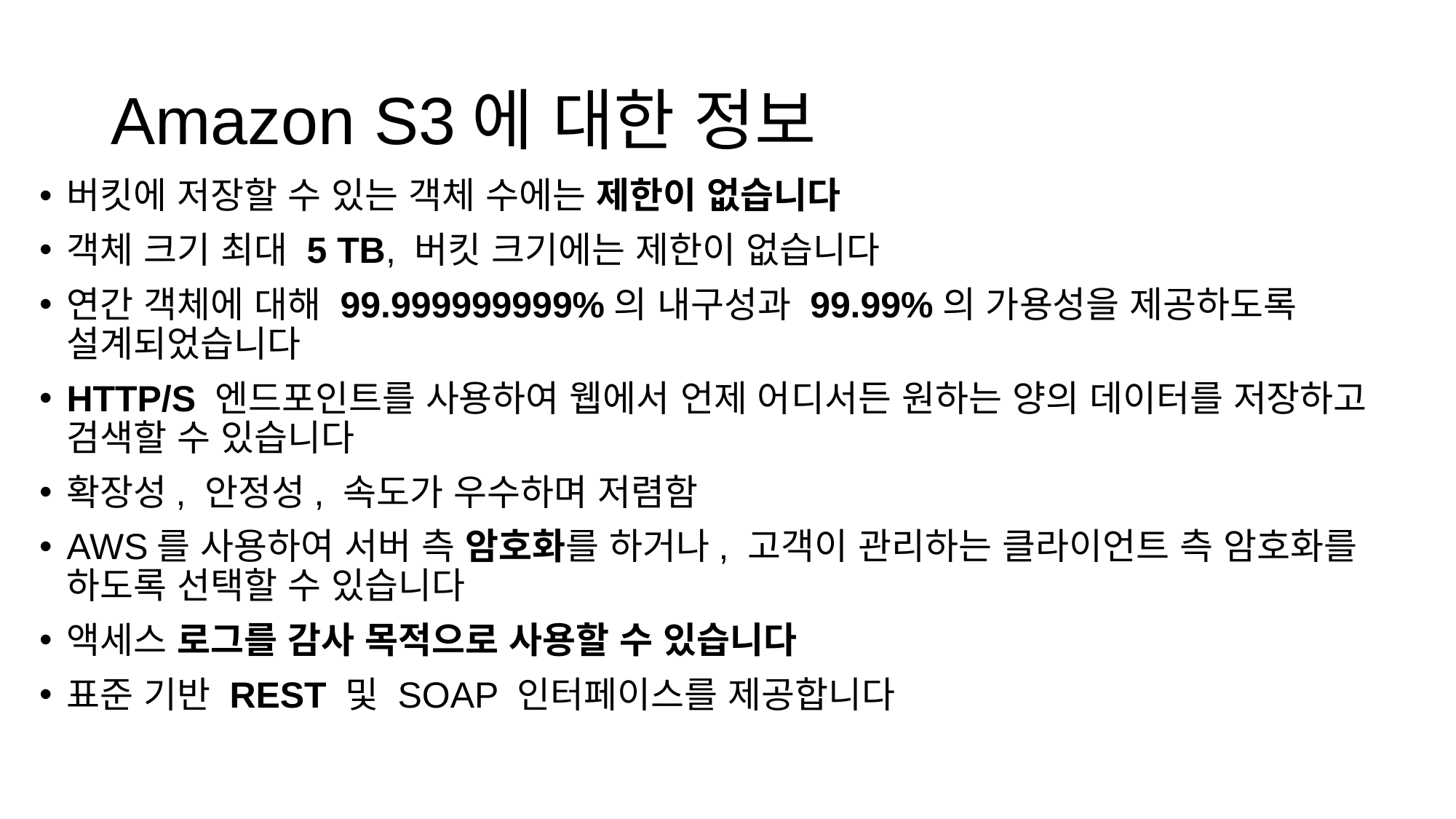

# Amazon S3에 대한 정보
버킷에 저장할 수 있는 객체 수에는 제한이 없습니다
객체 크기 최대 5 TB, 버킷 크기에는 제한이 없습니다
연간 객체에 대해 99.999999999%의 내구성과 99.99%의 가용성을 제공하도록 설계되었습니다
HTTP/S 엔드포인트를 사용하여 웹에서 언제 어디서든 원하는 양의 데이터를 저장하고 검색할 수 있습니다
확장성, 안정성, 속도가 우수하며 저렴함
AWS를 사용하여 서버 측 암호화를 하거나, 고객이 관리하는 클라이언트 측 암호화를 하도록 선택할 수 있습니다
액세스 로그를 감사 목적으로 사용할 수 있습니다
표준 기반 REST 및 SOAP 인터페이스를 제공합니다